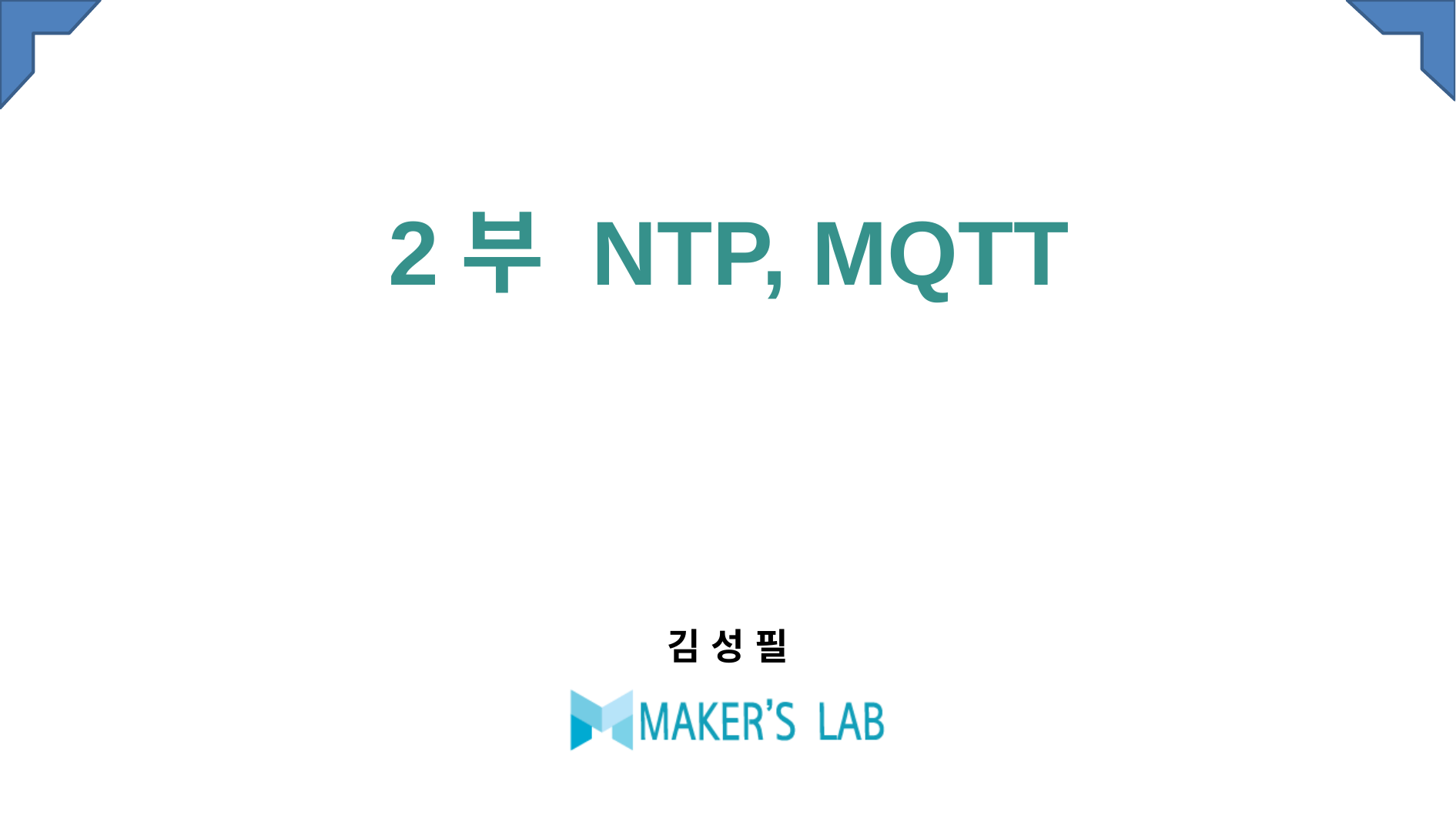

# 2부 NTP, MQTT

김 성 필